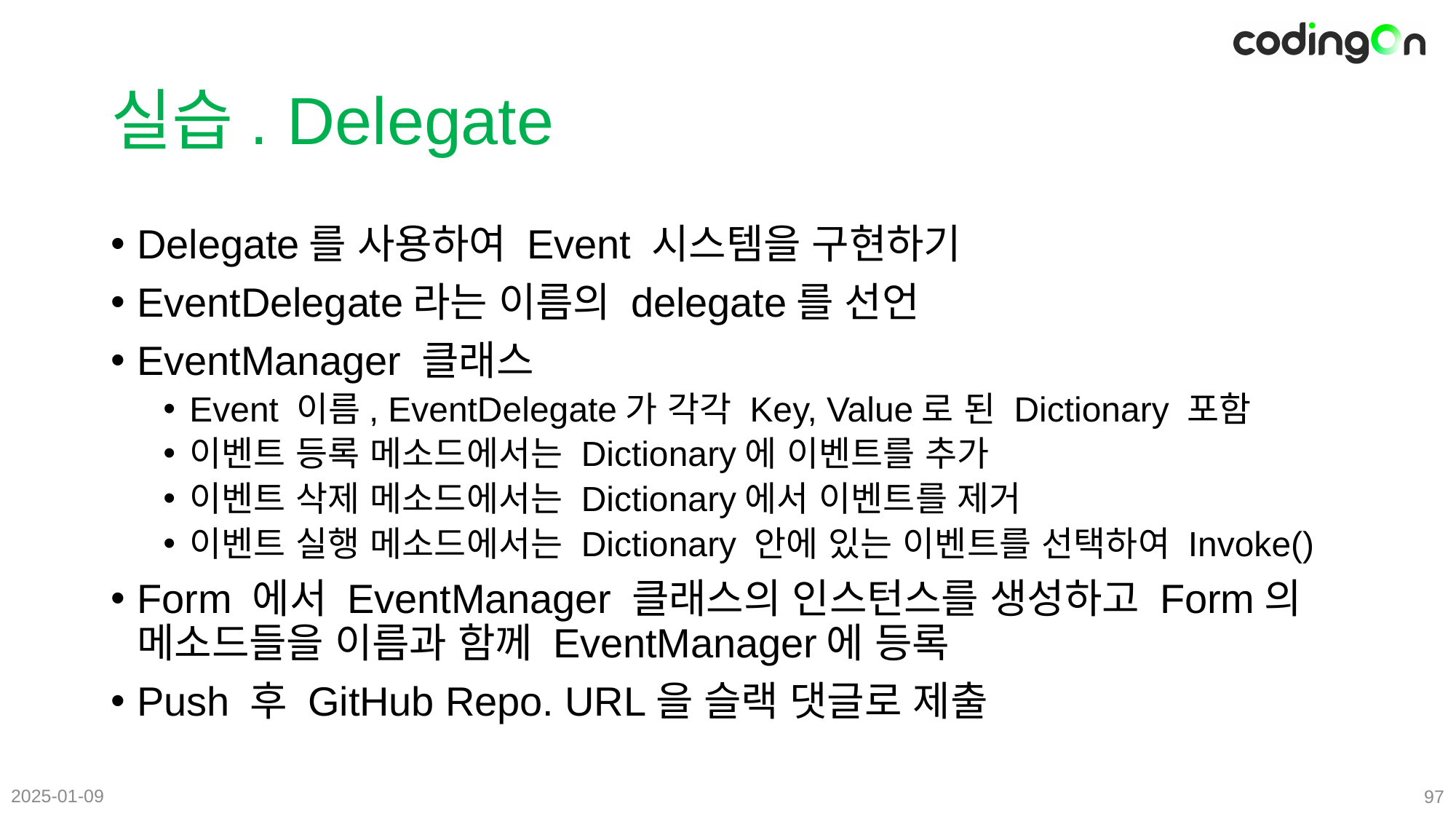

# 실습. Delegate
Delegate를 사용하여 Event 시스템을 구현하기
EventDelegate라는 이름의 delegate를 선언
EventManager 클래스
Event 이름, EventDelegate가 각각 Key, Value로 된 Dictionary 포함
이벤트 등록 메소드에서는 Dictionary에 이벤트를 추가
이벤트 삭제 메소드에서는 Dictionary에서 이벤트를 제거
이벤트 실행 메소드에서는 Dictionary 안에 있는 이벤트를 선택하여 Invoke()
Form 에서 EventManager 클래스의 인스턴스를 생성하고 Form의 메소드들을 이름과 함께 EventManager에 등록
Push 후 GitHub Repo. URL을 슬랙 댓글로 제출

2025-01-09
97